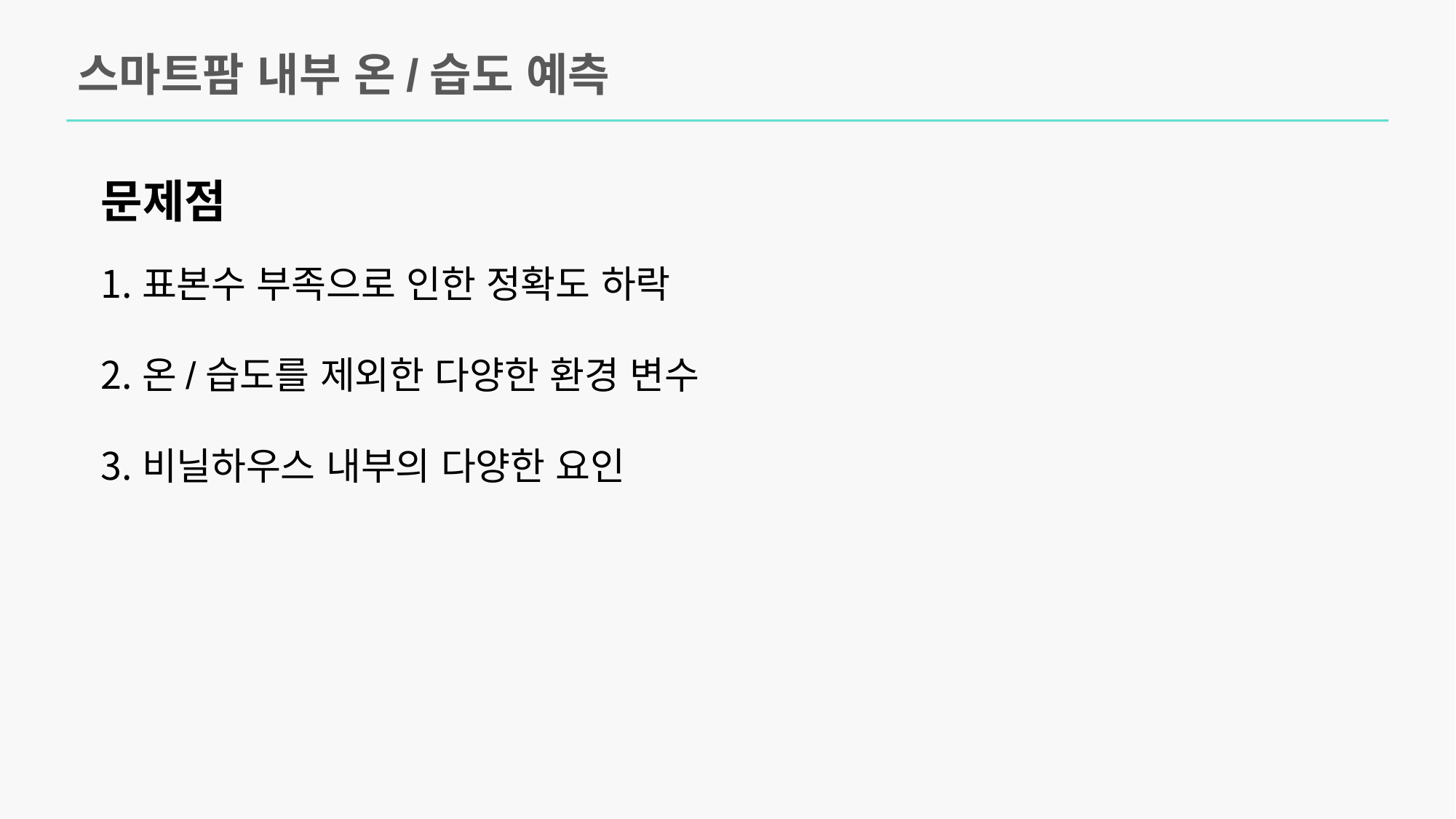

스마트팜 내부 온/습도 예측

문제점

표본수 부족으로 인한 정확도 하락

온/습도를 제외한 다양한 환경 변수

비닐하우스 내부의 다양한 요인